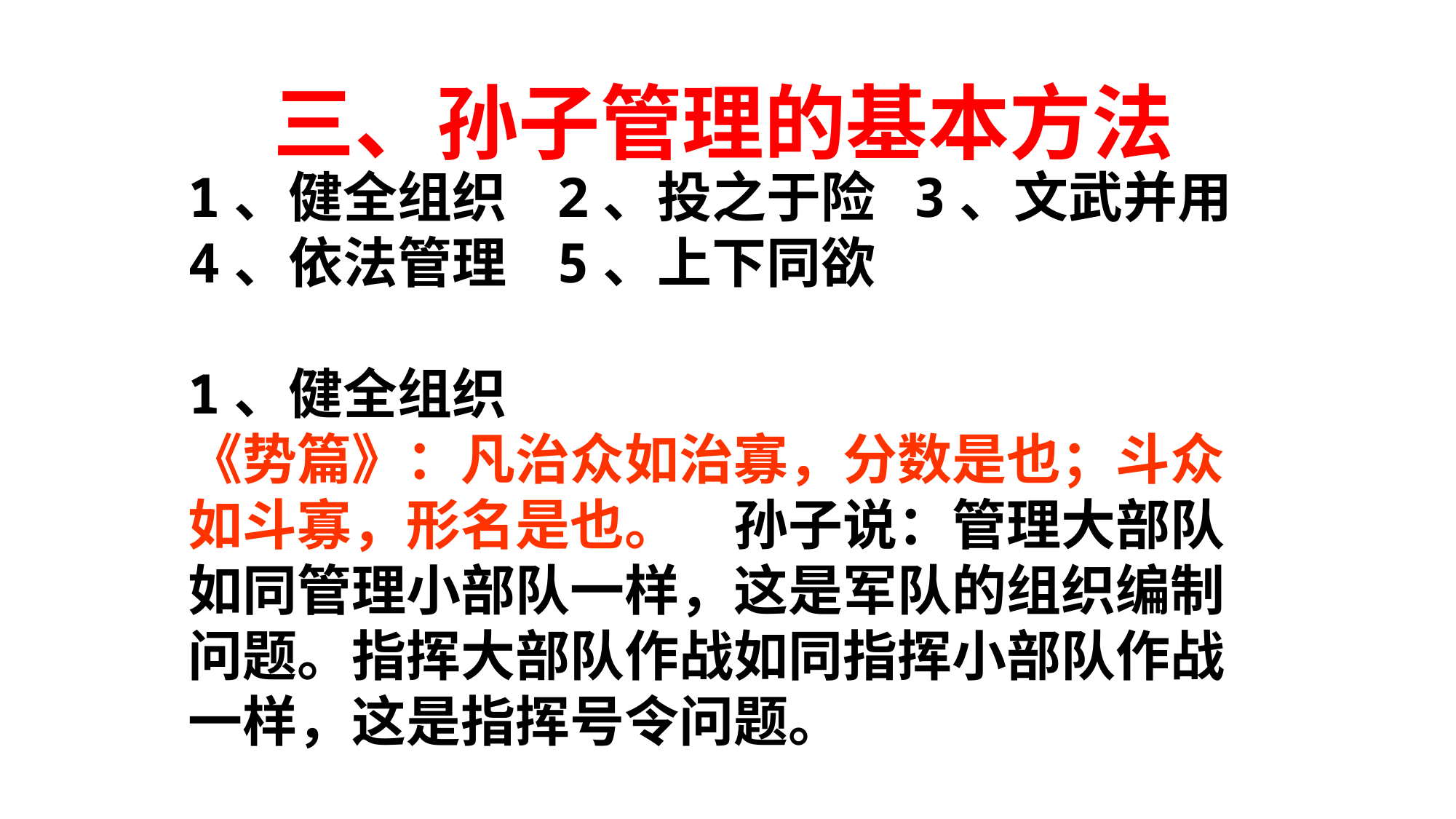

三、孙子管理的基本方法
1、健全组织   2、投之于险  3、文武并用 4、依法管理   5、上下同欲

1、健全组织
《势篇》：凡治众如治寡，分数是也；斗众如斗寡，形名是也。	孙子说：管理大部队如同管理小部队一样，这是军队的组织编制问题。指挥大部队作战如同指挥小部队作战一样，这是指挥号令问题。